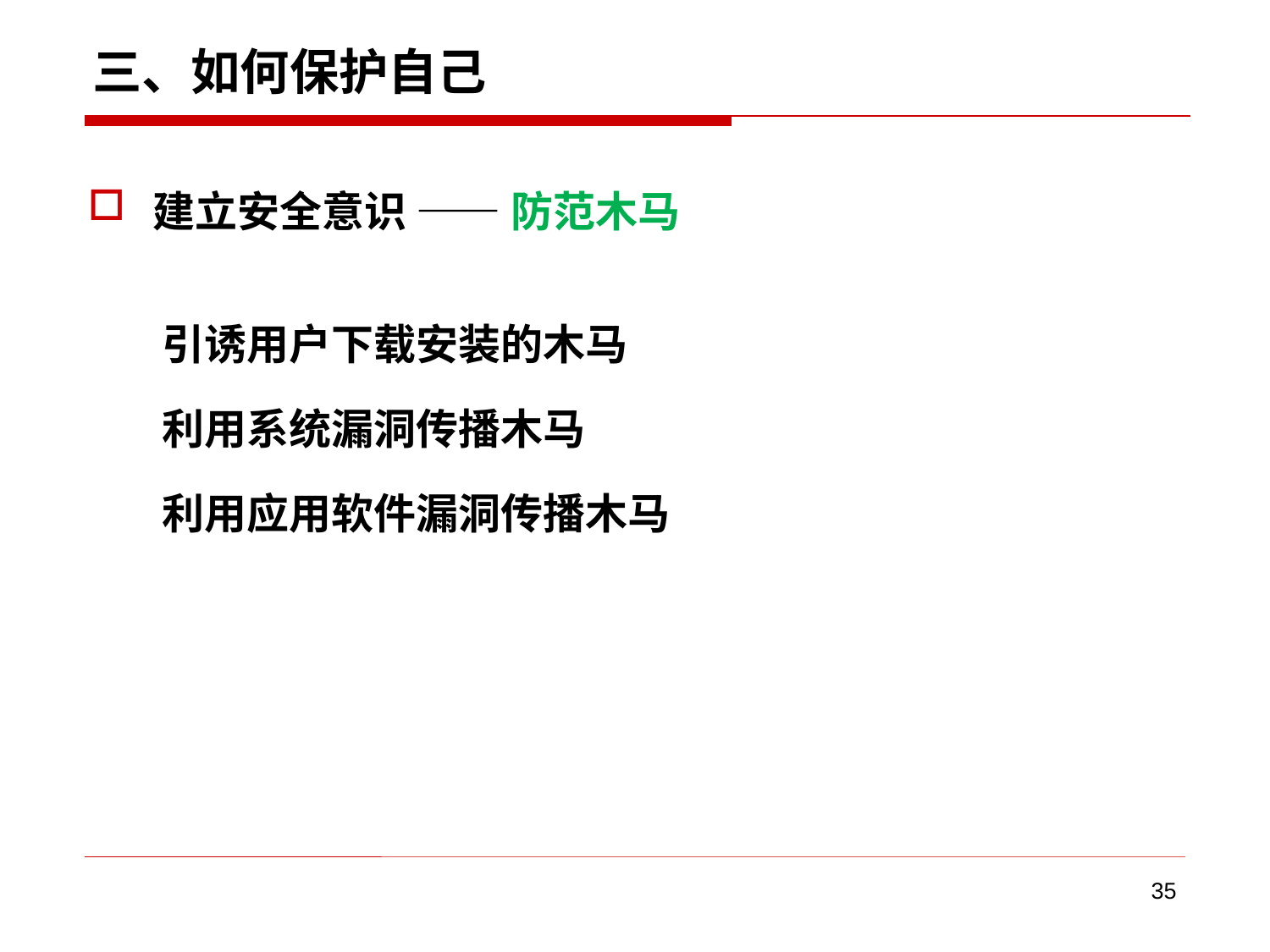

# 三、如何保护自己
建立安全意识 —— 防范木马
引诱用户下载安装的木马
利用系统漏洞传播木马
利用应用软件漏洞传播木马